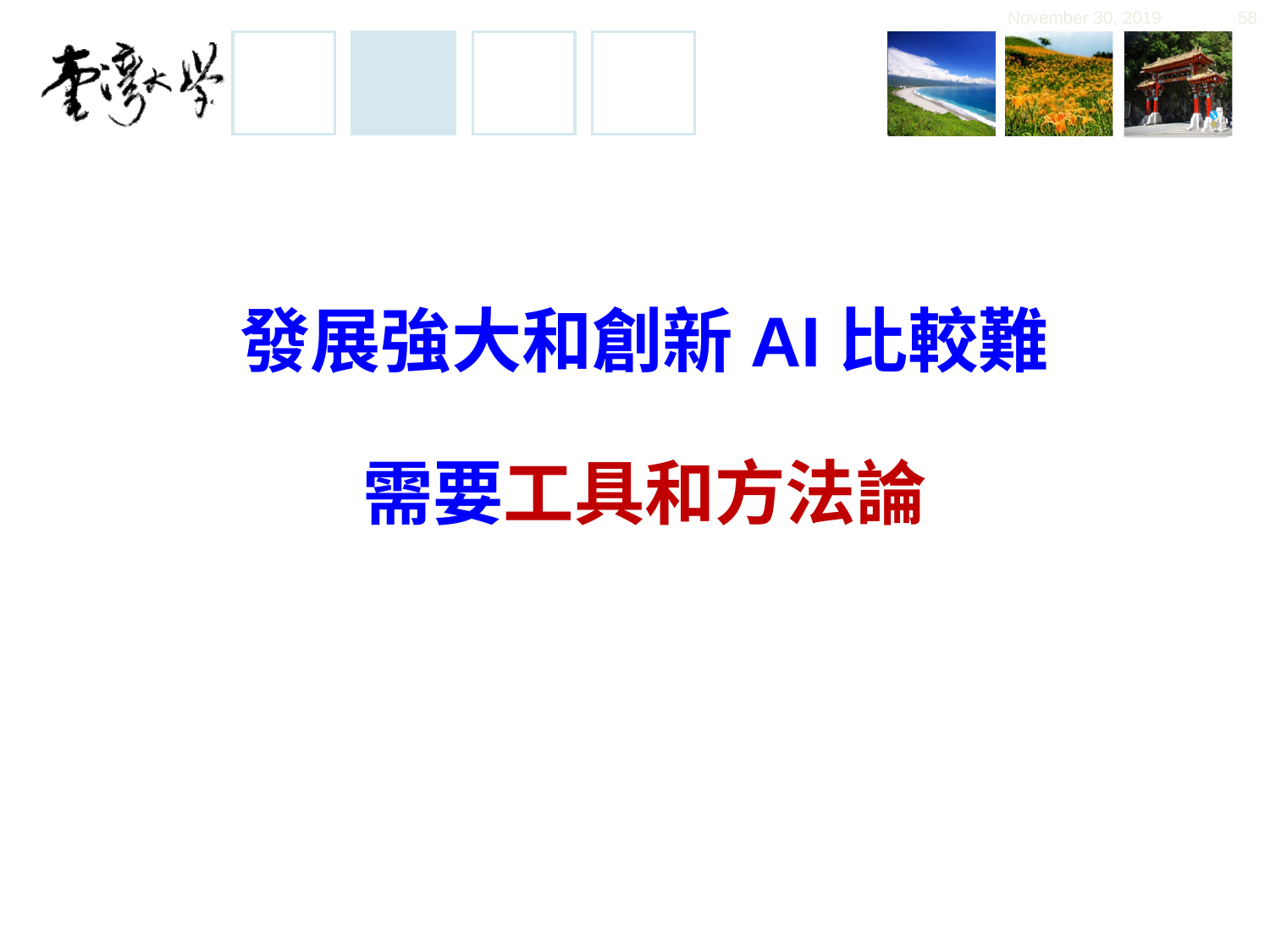

November 30, 2019
58
# 發展強大和創新AI比較難 需要工具和方法論